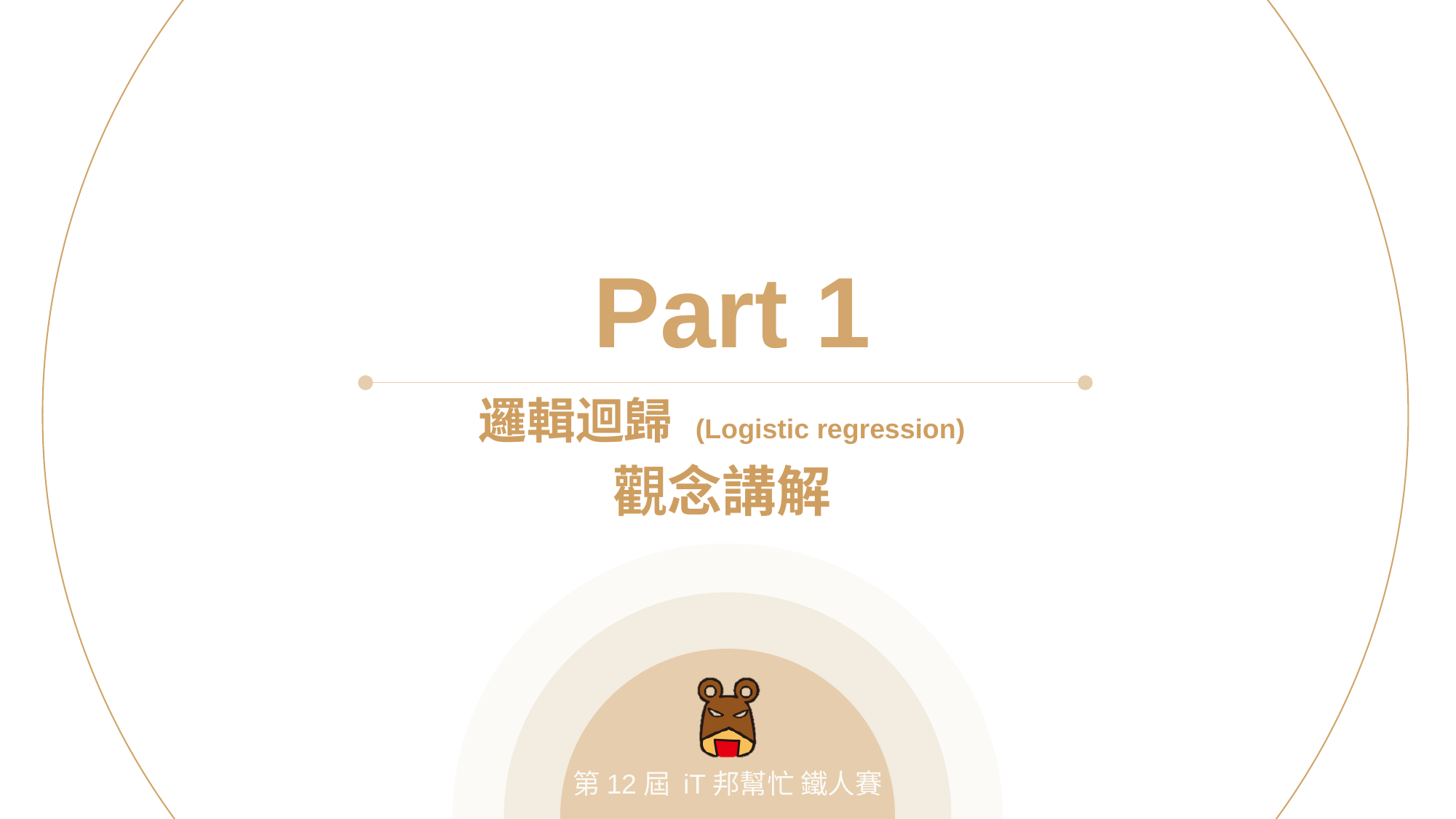

Part 1
邏輯迴歸 (Logistic regression)
觀念講解
第12屆 iT邦幫忙 鐵人賽